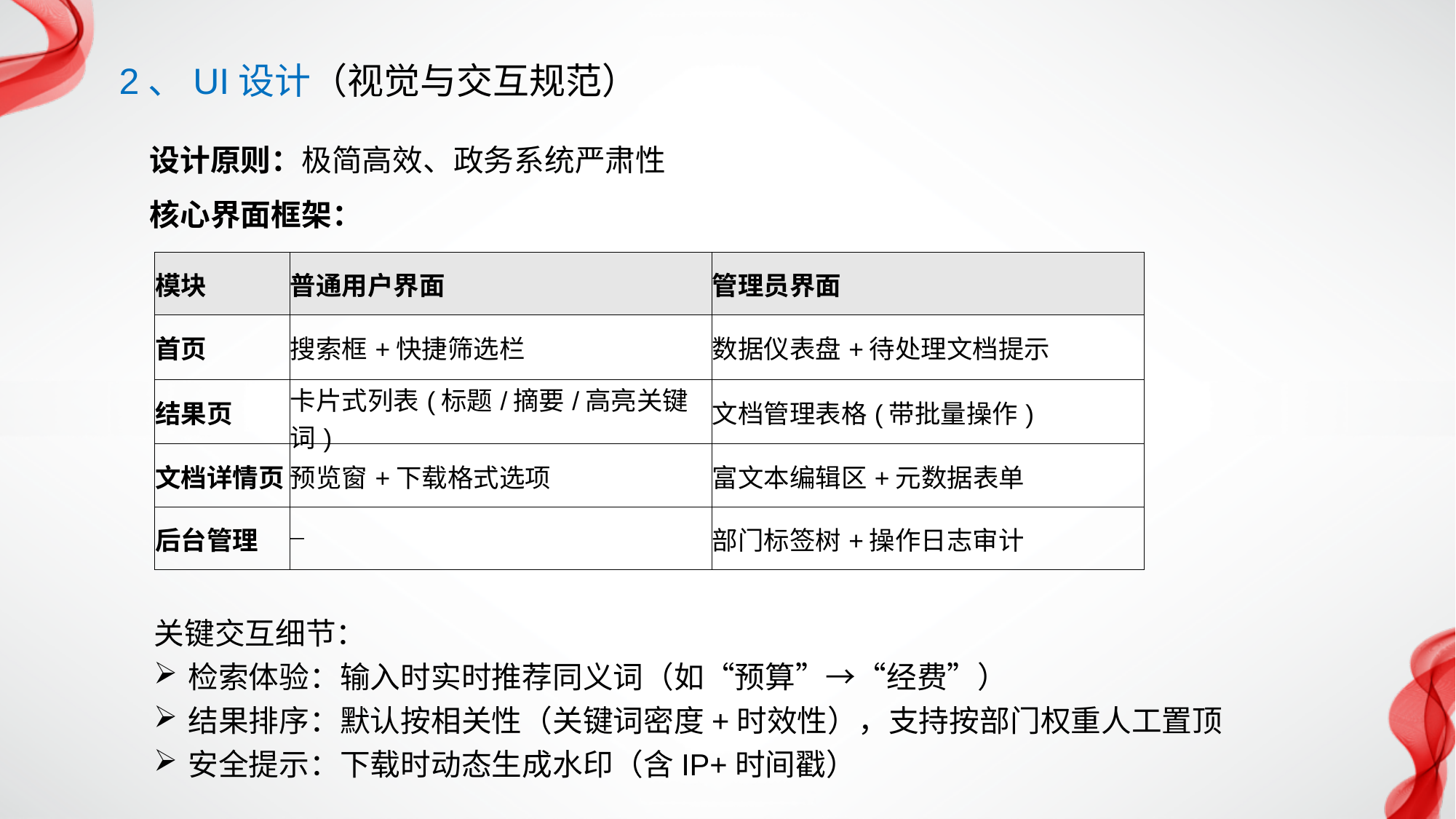

2、UI设计（视觉与交互规范）
设计原则：极简高效、政务系统严肃性
核心界面框架：
| 模块 | 普通用户界面 | 管理员界面 |
| --- | --- | --- |
| 首页 | 搜索框+快捷筛选栏 | 数据仪表盘+待处理文档提示 |
| 结果页 | 卡片式列表(标题/摘要/高亮关键词) | 文档管理表格(带批量操作) |
| 文档详情页 | 预览窗+下载格式选项 | 富文本编辑区+元数据表单 |
| 后台管理 | 一 | 部门标签树+操作日志审计 |
关键交互细节：
检索体验：输入时实时推荐同义词（如“预算”→“经费”）
结果排序：默认按相关性（关键词密度+时效性），支持按部门权重人工置顶
安全提示：下载时动态生成水印（含IP+时间戳）